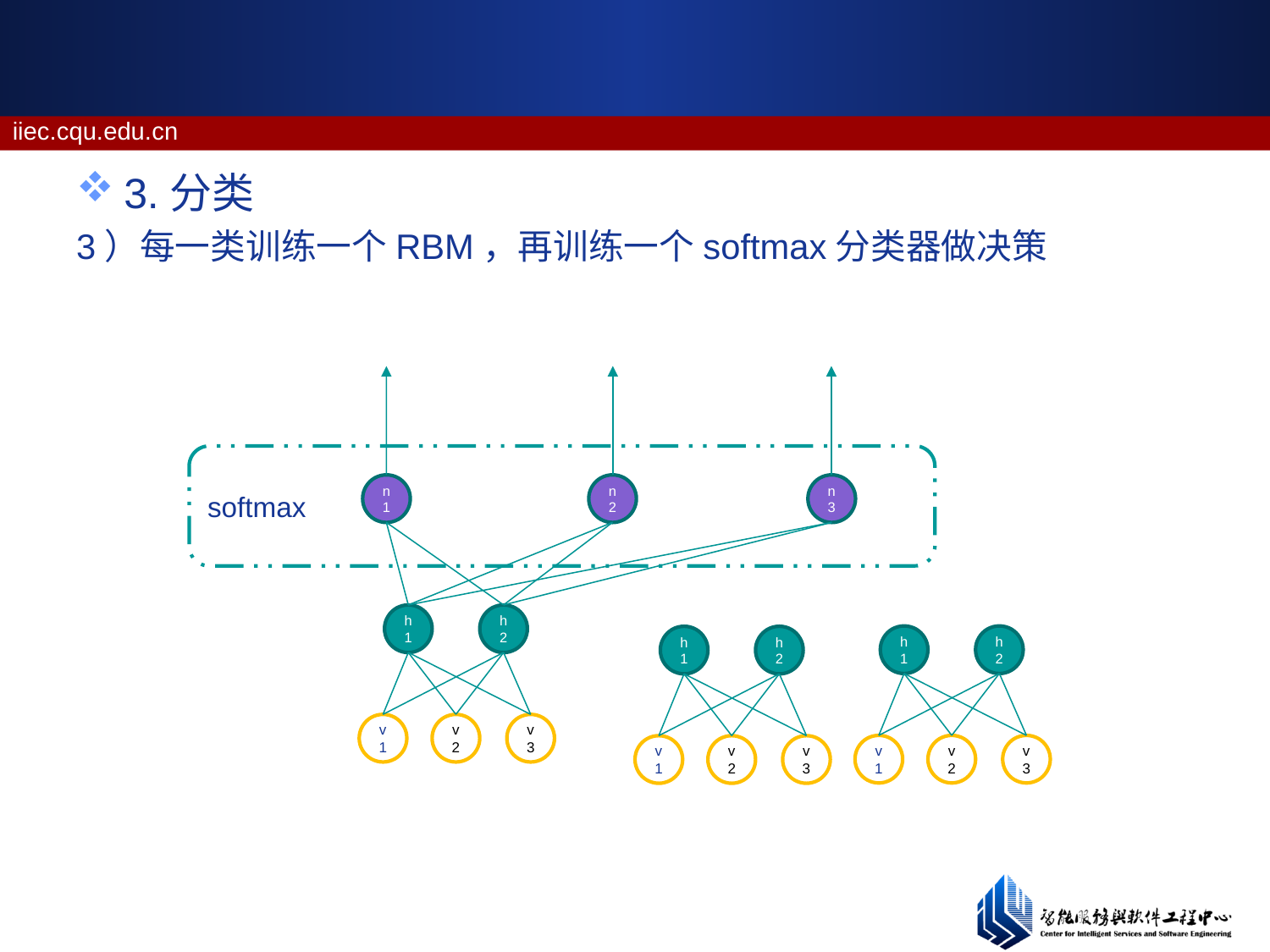

#
3.分类
3）每一类训练一个RBM，再训练一个softmax分类器做决策
softmax
n1
n2
n3
h1
h2
h1
h2
h1
h2
v1
v2
v3
v1
v2
v3
v1
v2
v3